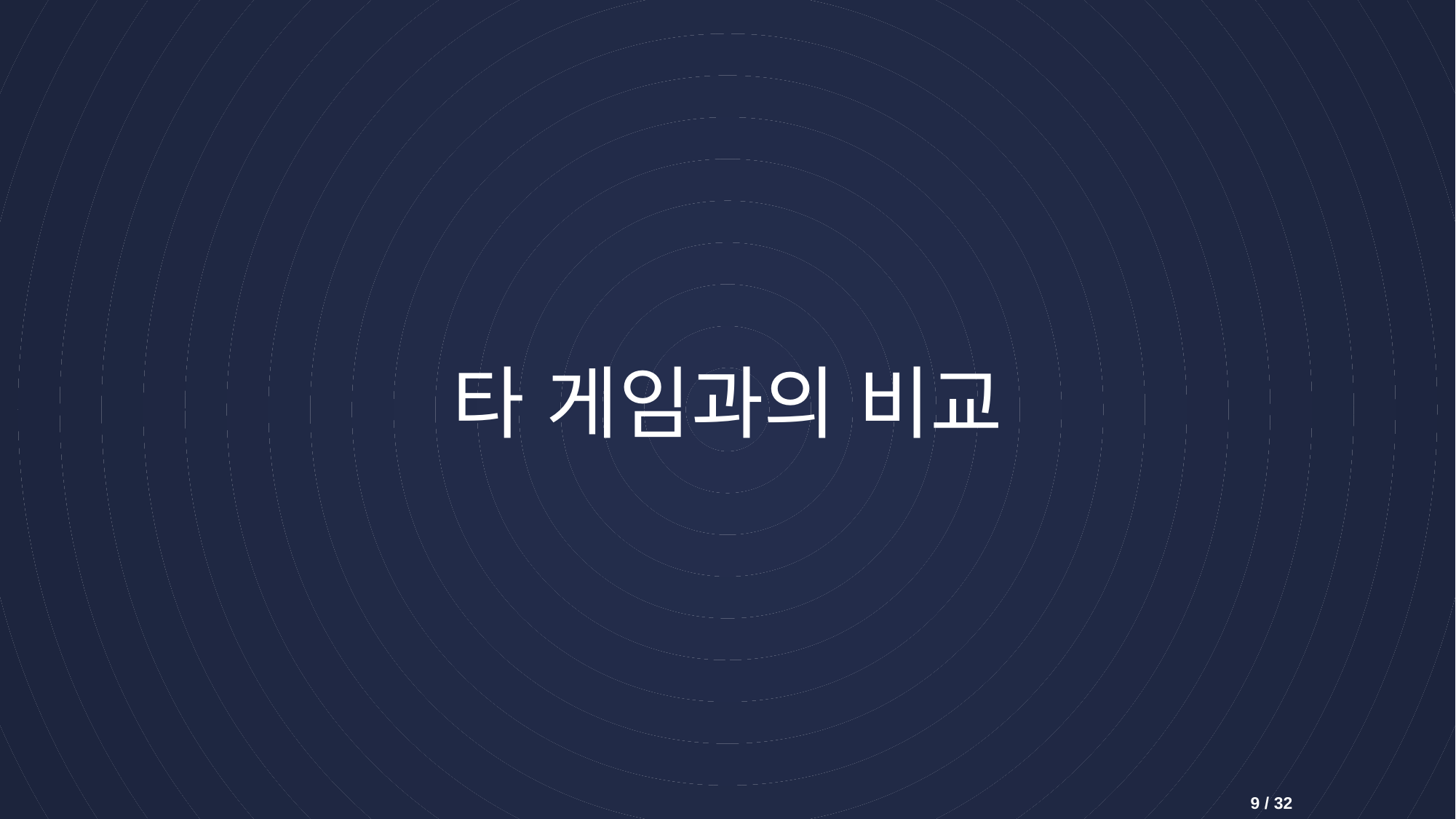

# 타 게임과의 비교

9 / 32